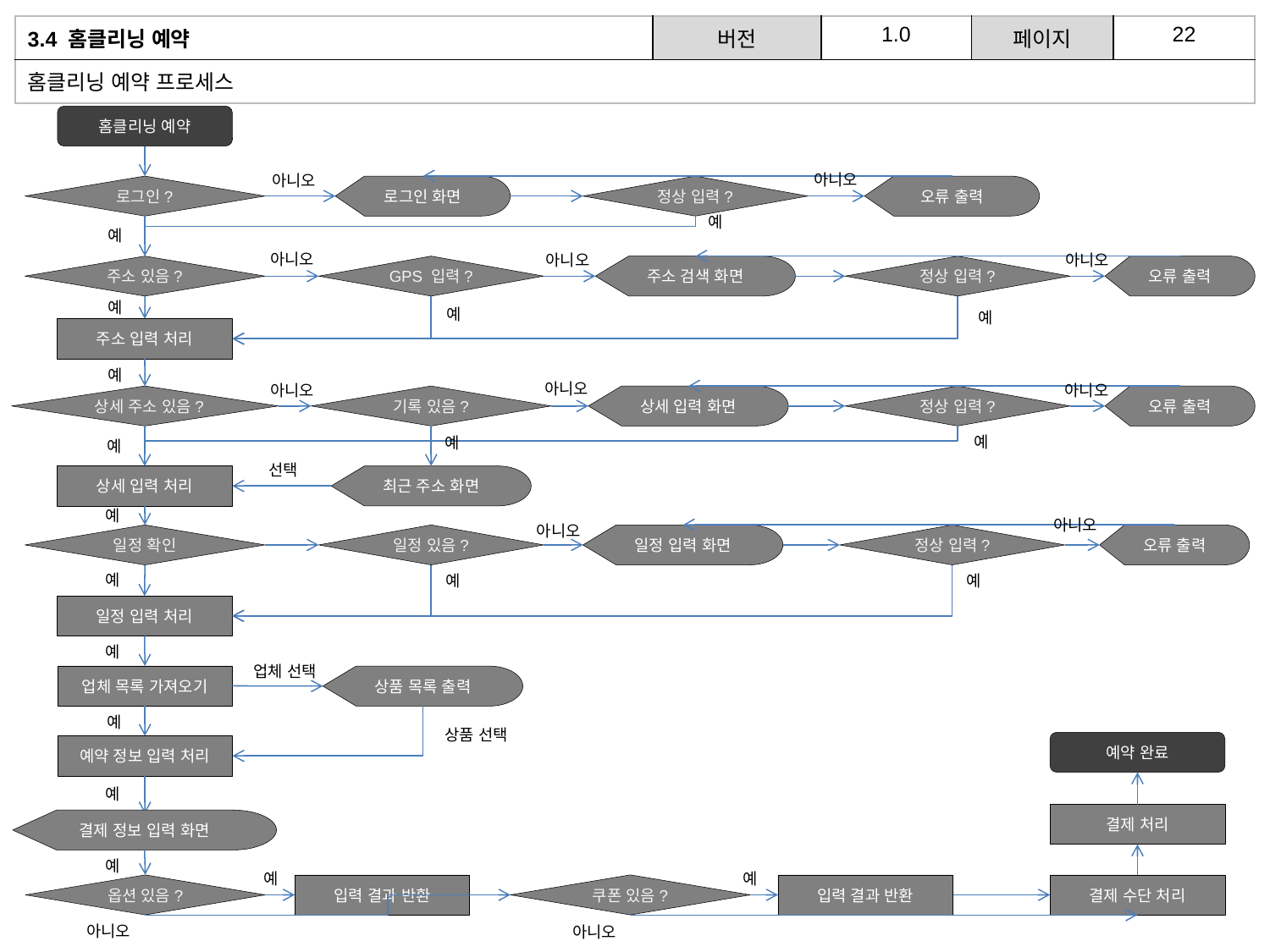

| 3.4 홈클리닝 예약 | 버전 | 1.0 | 페이지 | 22 |
| --- | --- | --- | --- | --- |
| 홈클리닝 예약 프로세스 |  |  |  |  |
홈클리닝 예약
아니오
아니오
로그인?
로그인 화면
정상 입력?
오류 출력
예
예
아니오
아니오
아니오
주소 있음?
GPS 입력?
주소 검색 화면
정상 입력?
오류 출력
예
예
예
주소 입력 처리
예
아니오
아니오
아니오
상세 주소 있음?
기록 있음?
상세 입력 화면
정상 입력?
오류 출력
예
예
예
선택
상세 입력 처리
최근 주소 화면
예
아니오
아니오
일정 확인
일정 있음?
일정 입력 화면
정상 입력?
오류 출력
예
예
예
일정 입력 처리
예
업체 선택
업체 목록 가져오기
상품 목록 출력
예
상품 선택
예약 완료
예약 정보 입력 처리
예
결제 처리
결제 정보 입력 화면
예
예
예
옵션 있음?
입력 결과 반환
쿠폰 있음?
입력 결과 반환
결제 수단 처리
아니오
아니오